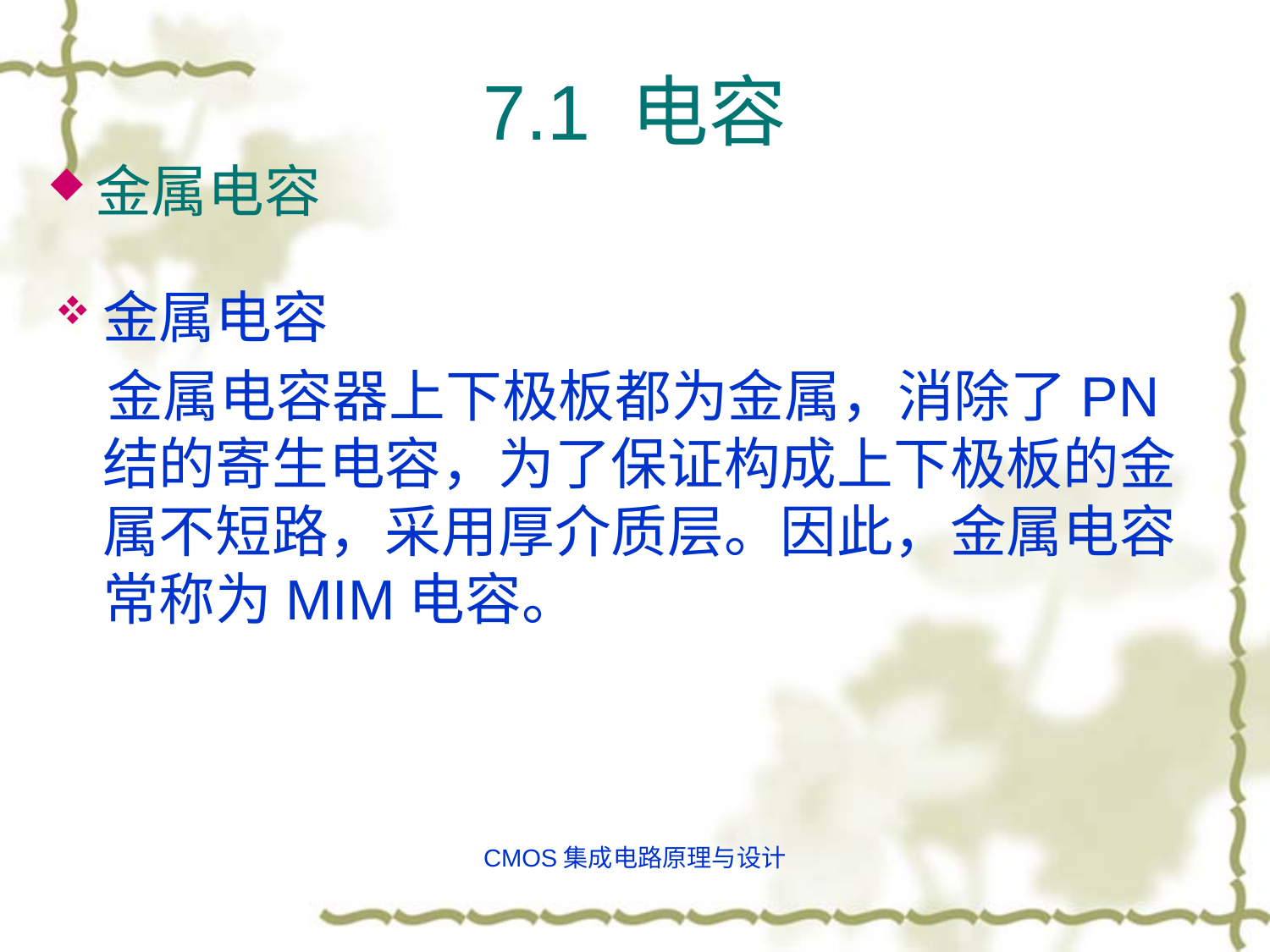

7.1 电容
金属电容
金属电容
   金属电容器上下极板都为金属，消除了PN结的寄生电容，为了保证构成上下极板的金属不短路，采用厚介质层。因此，金属电容常称为MIM电容。
CMOS集成电路原理与设计
9